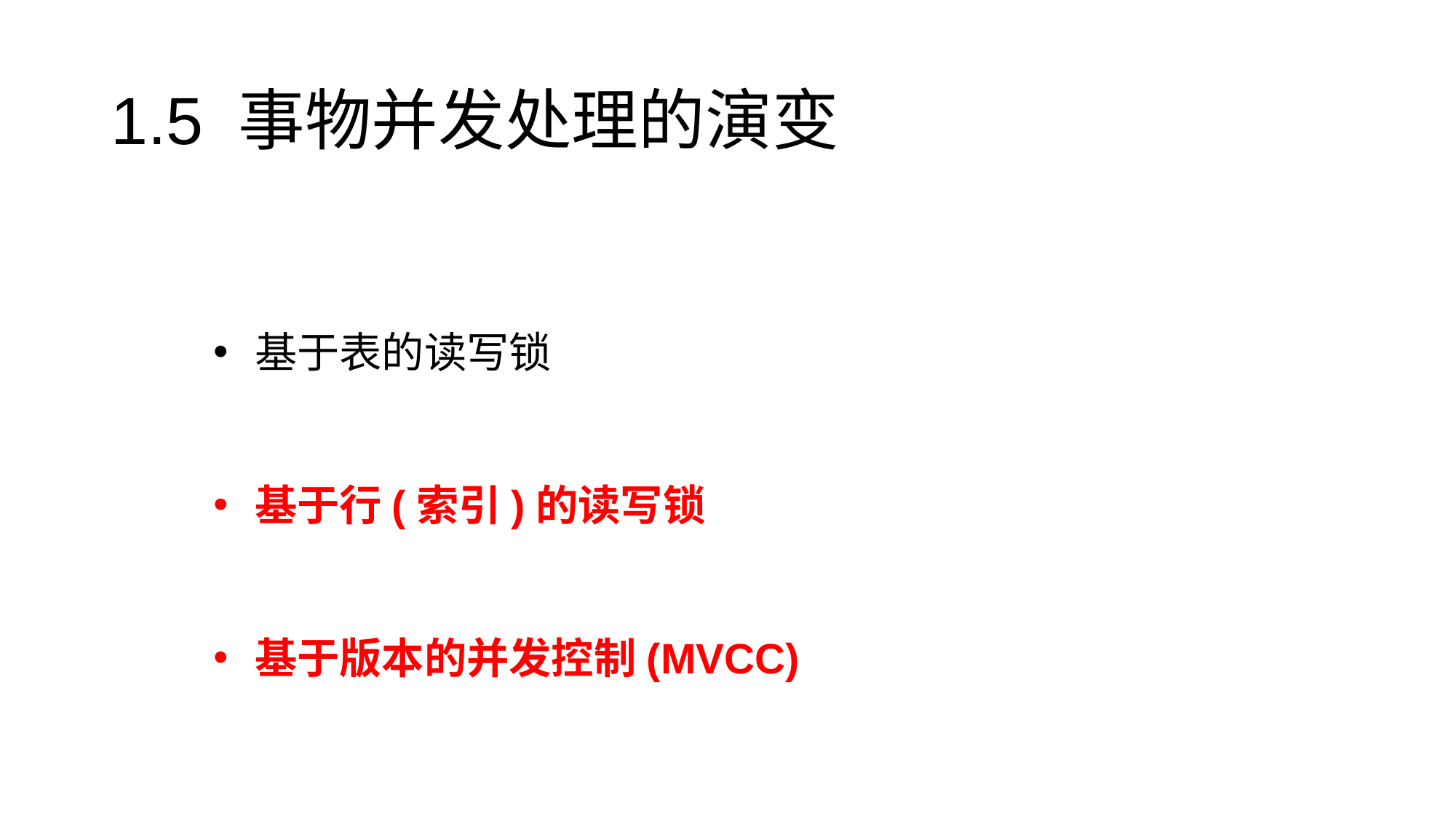

# 1.5 事物并发处理的演变
基于表的读写锁
基于行(索引)的读写锁
基于版本的并发控制(MVCC)